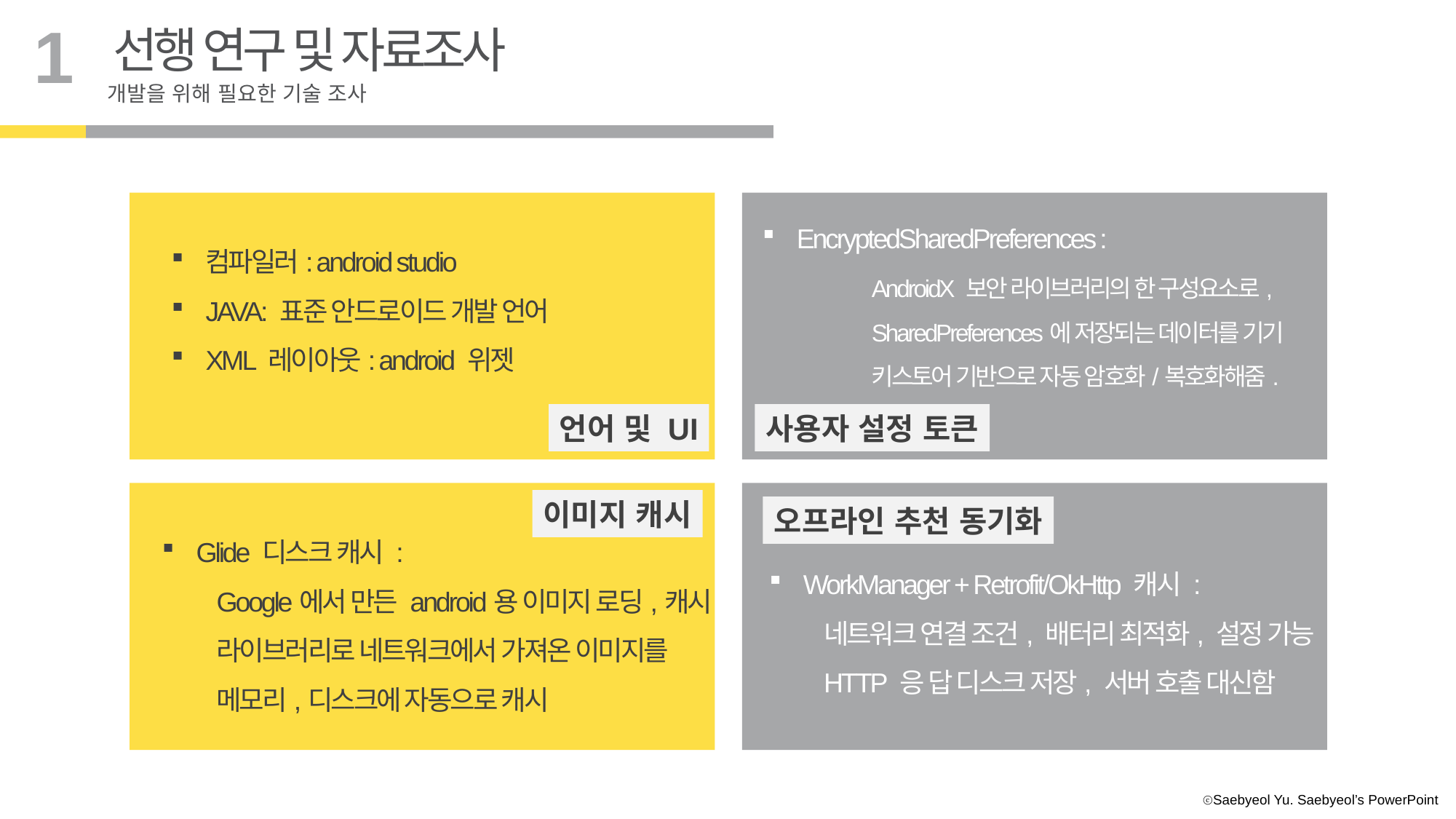

1
선행 연구 및 자료조사
개발을 위해 필요한 기술 조사

EncryptedSharedPreferences :
	AndroidX 보안 라이브러리의 한 구성요소로,
	SharedPreferences에 저장되는 데이터를 기기
	키스토어 기반으로 자동 암호화/복호화해줌.
컴파일러: android studio
JAVA: 표준 안드로이드 개발 언어
XML 레이아웃: android 위젯
언어 및 UI
사용자 설정 토큰

이미지 캐시
오프라인 추천 동기화
Glide 디스크 캐시 :
Google에서 만든 android용 이미지 로딩,캐시
라이브러리로 네트워크에서 가져온 이미지를
메모리,디스크에 자동으로 캐시
WorkManager + Retrofit/OkHttp 캐시 :
네트워크 연결 조건, 배터리 최적화, 설정 가능
HTTP 응 답 디스크 저장, 서버 호출 대신함